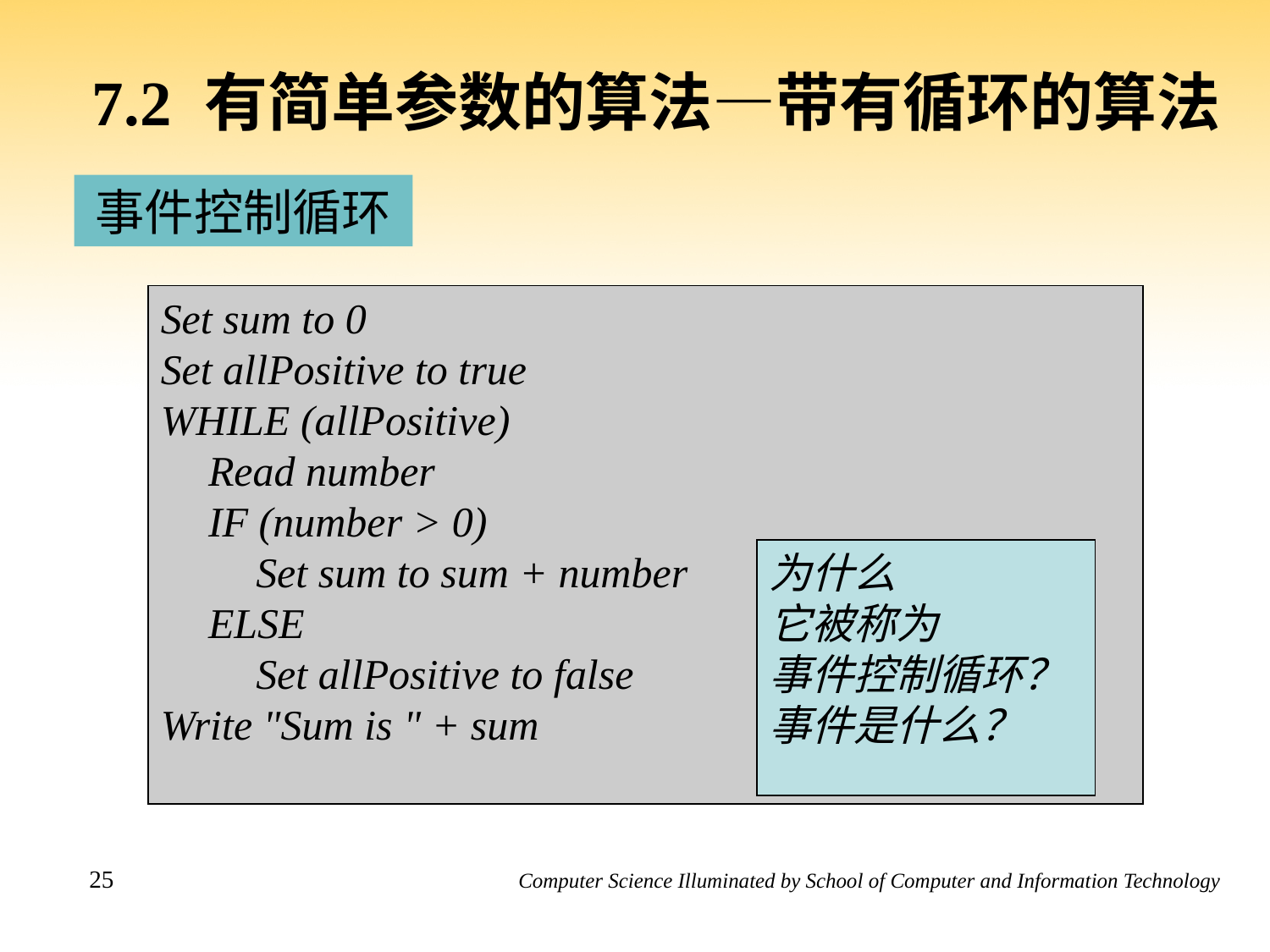

# 7.2 有简单参数的算法—带有循环的算法
事件控制循环
Set sum to 0
Set allPositive to true
WHILE (allPositive)
	Read number
	IF (number > 0)
		Set sum to sum + number
	ELSE
		Set allPositive to false
Write "Sum is " + sum

为什么
它被称为
事件控制循环？
事件是什么？
25